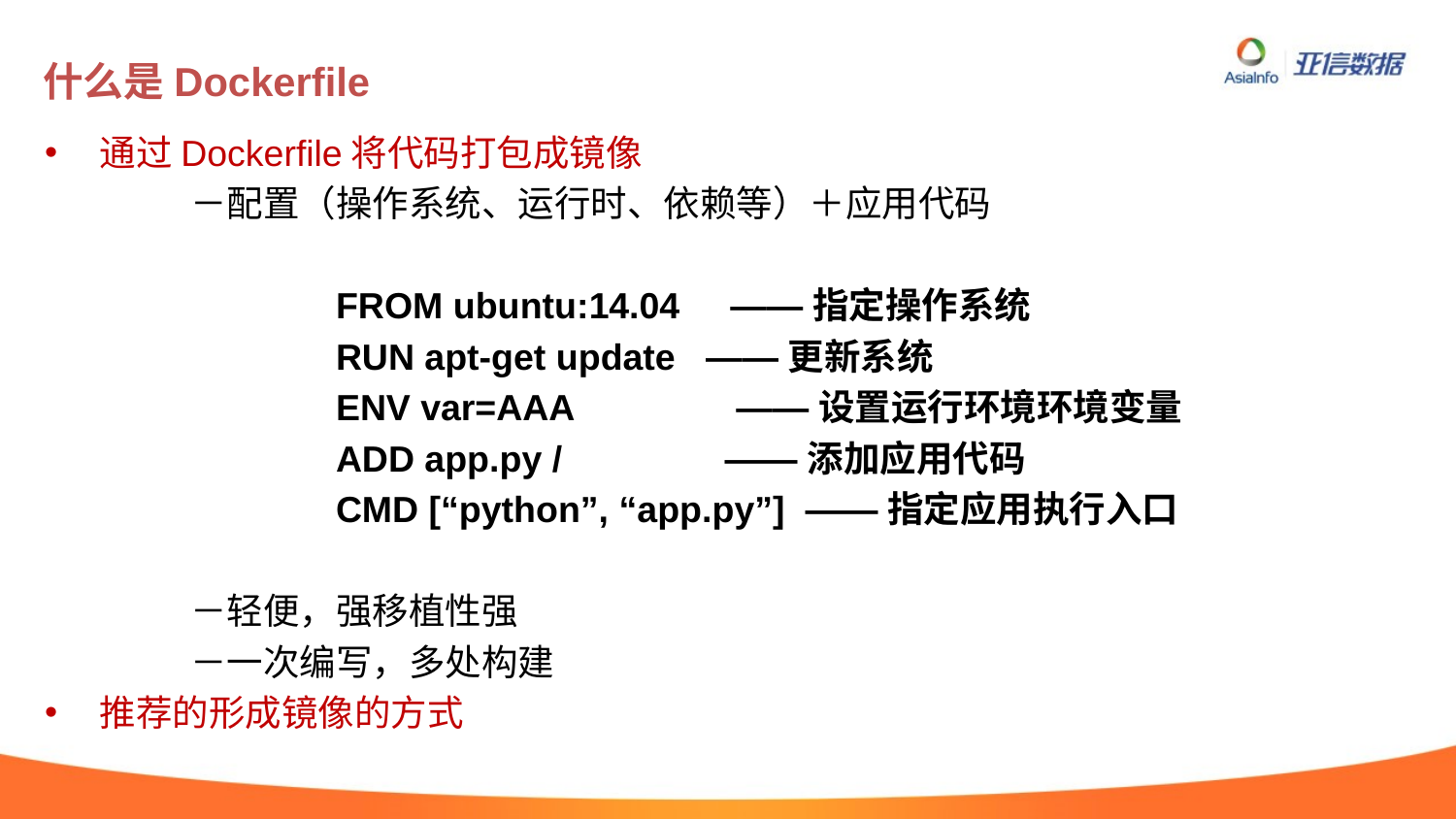

# 什么是Dockerfile
通过Dockerfile将代码打包成镜像
	－配置（操作系统、运行时、依赖等）＋应用代码

		FROM ubuntu:14.04     ——指定操作系统
		RUN apt-get update   ——更新系统
		ENV var=AAA                ——设置运行环境环境变量
		ADD app.py /                ——添加应用代码
		CMD [“python”, “app.py”]  ——指定应用执行入口

	－轻便，强移植性强
	－一次编写，多处构建
推荐的形成镜像的方式